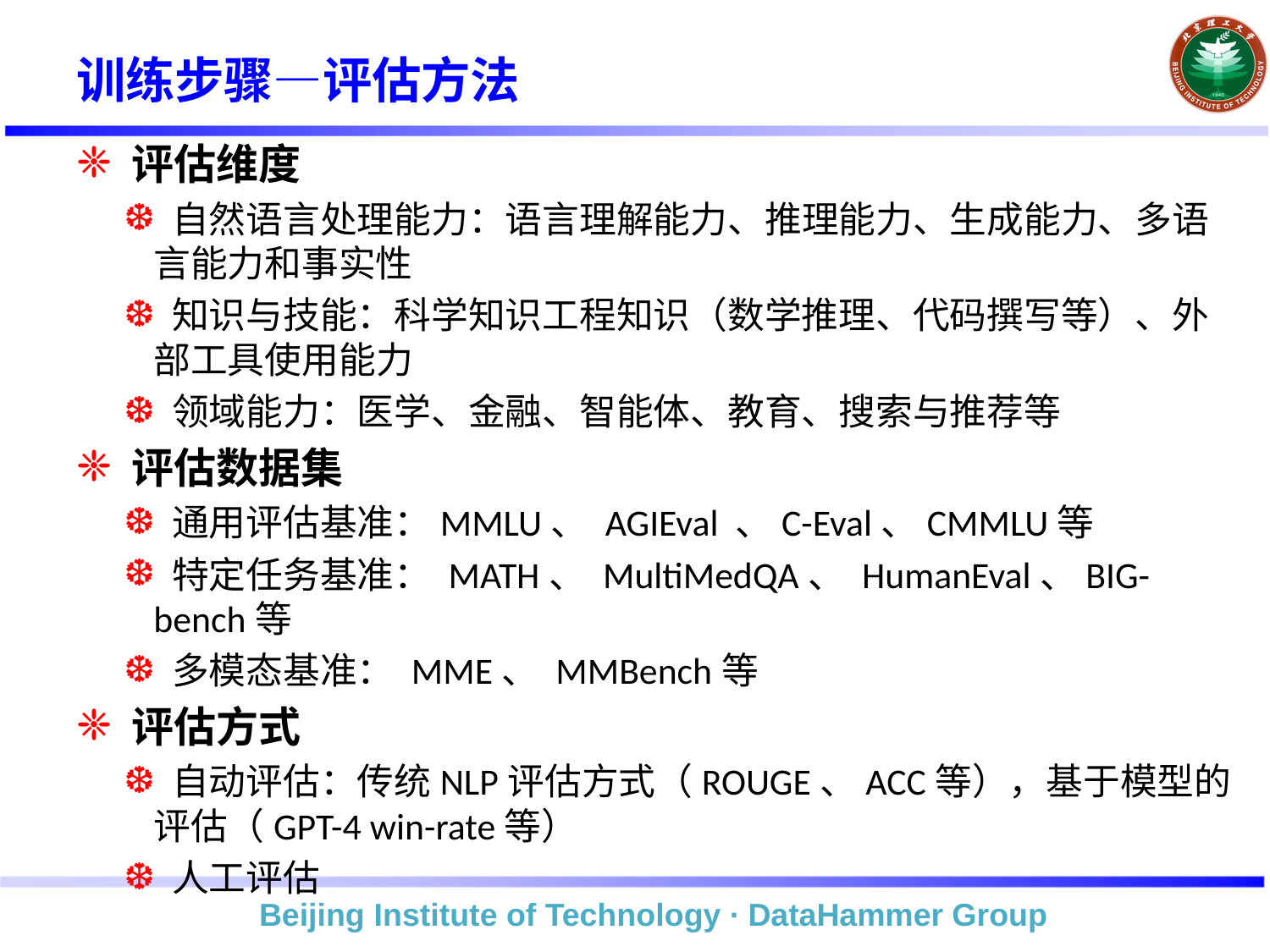

# 训练步骤—评估方法
 评估维度
 自然语言处理能力：语言理解能力、推理能力、生成能力、多语言能力和事实性
 知识与技能：科学知识工程知识（数学推理、代码撰写等）、外部工具使用能力
 领域能力：医学、金融、智能体、教育、搜索与推荐等
 评估数据集
 通用评估基准：MMLU、 AGIEval 、C-Eval、CMMLU等
 特定任务基准： MATH、 MultiMedQA、 HumanEval、BIG-bench等
 多模态基准： MME、 MMBench等
 评估方式
 自动评估：传统NLP评估方式（ROUGE、ACC等），基于模型的评估（GPT-4 win-rate等）
 人工评估